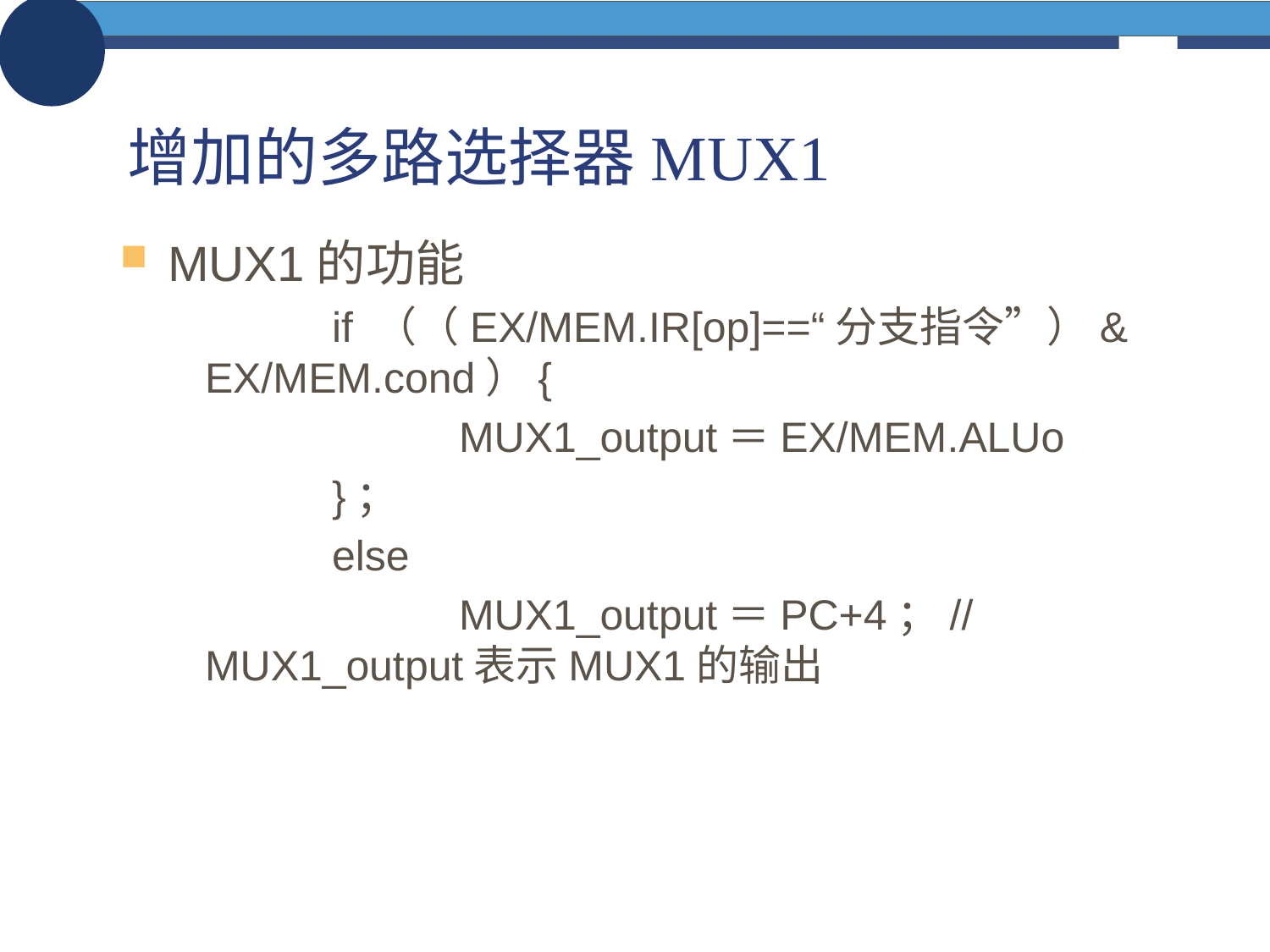

# 增加的多路选择器MUX1
MUX1的功能
	if （（EX/MEM.IR[op]==“分支指令”）& EX/MEM.cond）{
		MUX1_output＝EX/MEM.ALUo
	}；
	else
		MUX1_output＝PC+4；//MUX1_output表示MUX1的输出